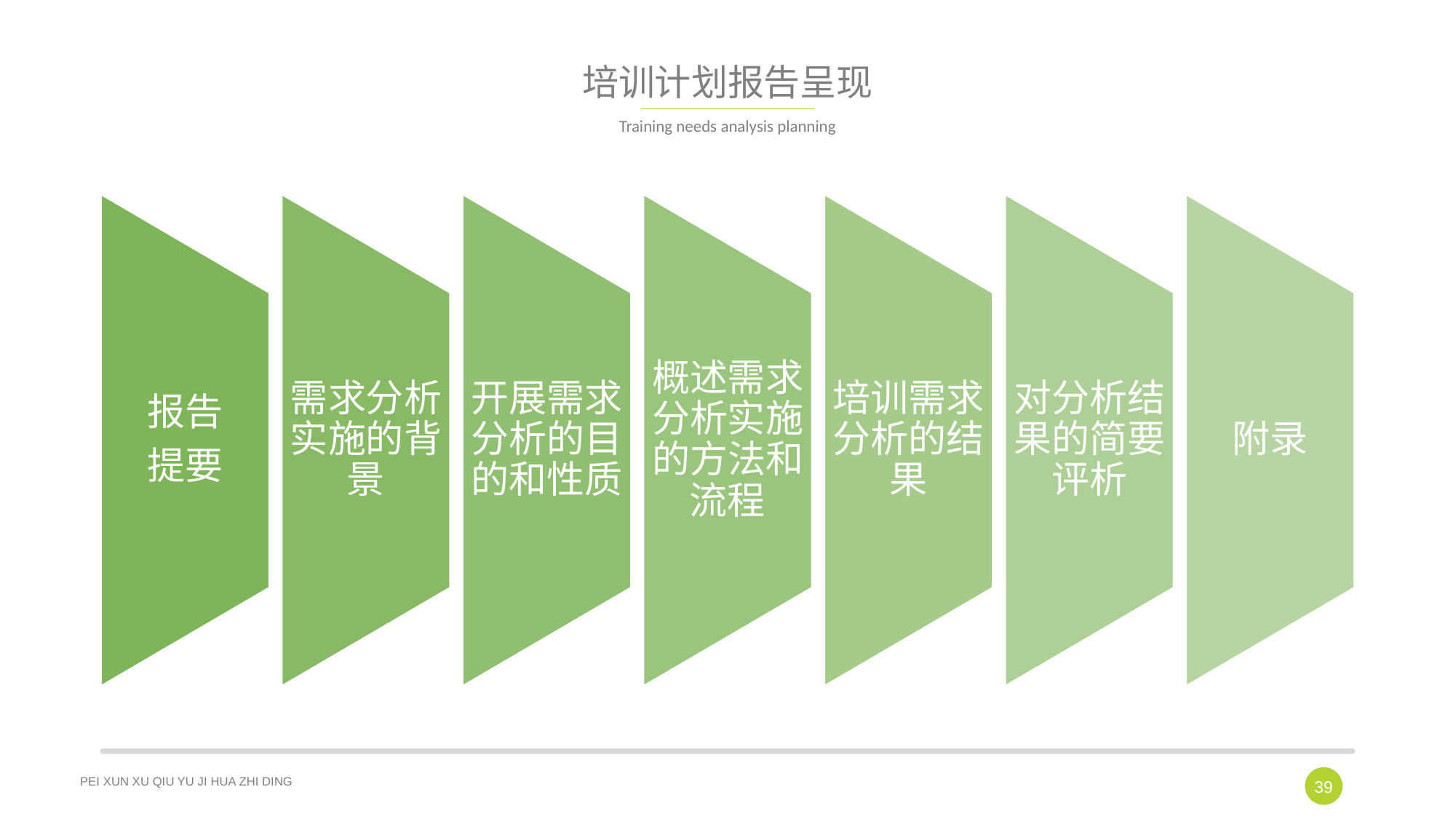

# 培训计划报告呈现
Training needs analysis planning
报告
提要
需求分析实施的背景
开展需求分析的目的和性质
概述需求分析实施的方法和流程
培训需求分析的结果
对分析结果的简要评析
附录